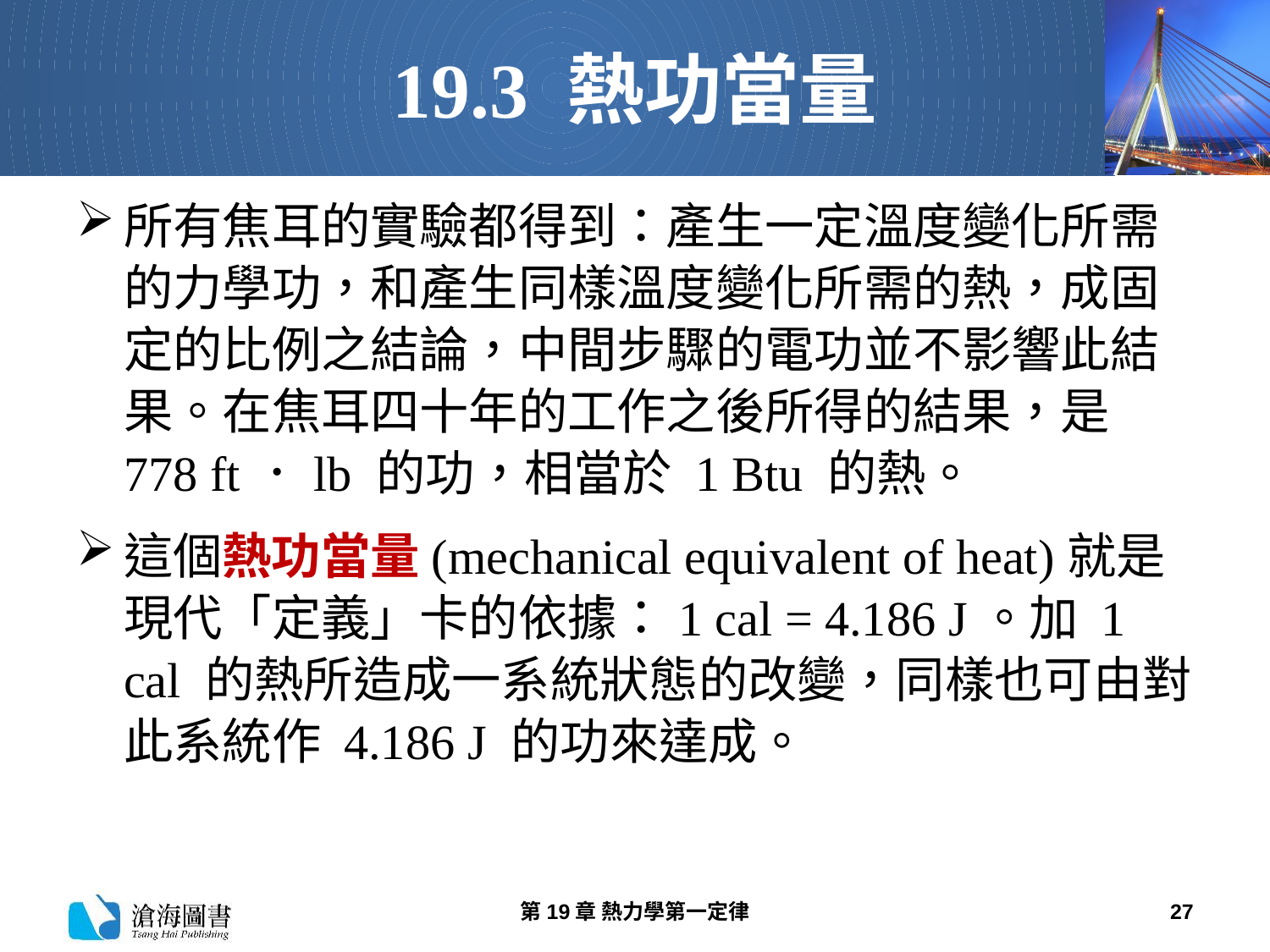

# 19.3 熱功當量
所有焦耳的實驗都得到：產生一定溫度變化所需的力學功，和產生同樣溫度變化所需的熱，成固定的比例之結論，中間步驟的電功並不影響此結果。在焦耳四十年的工作之後所得的結果，是 778 ft．lb 的功，相當於 1 Btu 的熱。
這個熱功當量(mechanical equivalent of heat)就是現代「定義」卡的依據：1 cal = 4.186 J。加 1 cal 的熱所造成一系統狀態的改變，同樣也可由對此系統作 4.186 J 的功來達成。

第19章 熱力學第一定律
27